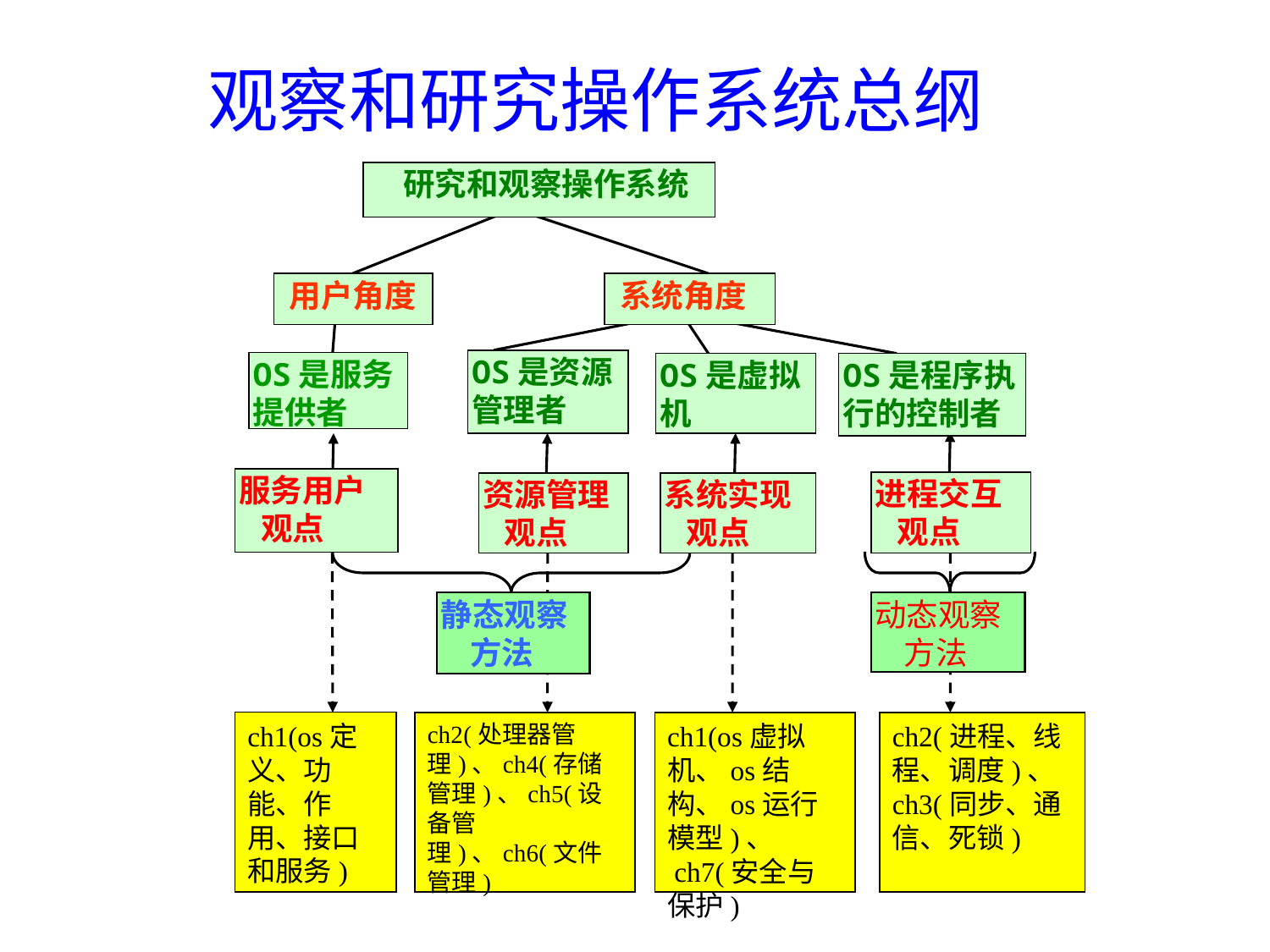

观察和研究操作系统总纲

    研究和观察操作系统

 用户角度
 系统角度

OS是资源管理者
OS是服务提供者
OS是虚拟机
OS是程序执行的控制者

服务用户
  观点
进程交互
  观点
资源管理
  观点
系统实现
  观点

静态观察
   方法
动态观察
   方法
ch1(os定义、功能、作用、接口和服务)
ch2(处理器管理)、ch4(存储管理)、ch5(设备管理)、ch6(文件管理)
ch1(os虚拟机、os结构、os运行模型)、
 ch7(安全与保护)
ch2(进程、线程、调度)、ch3(同步、通信、死锁)